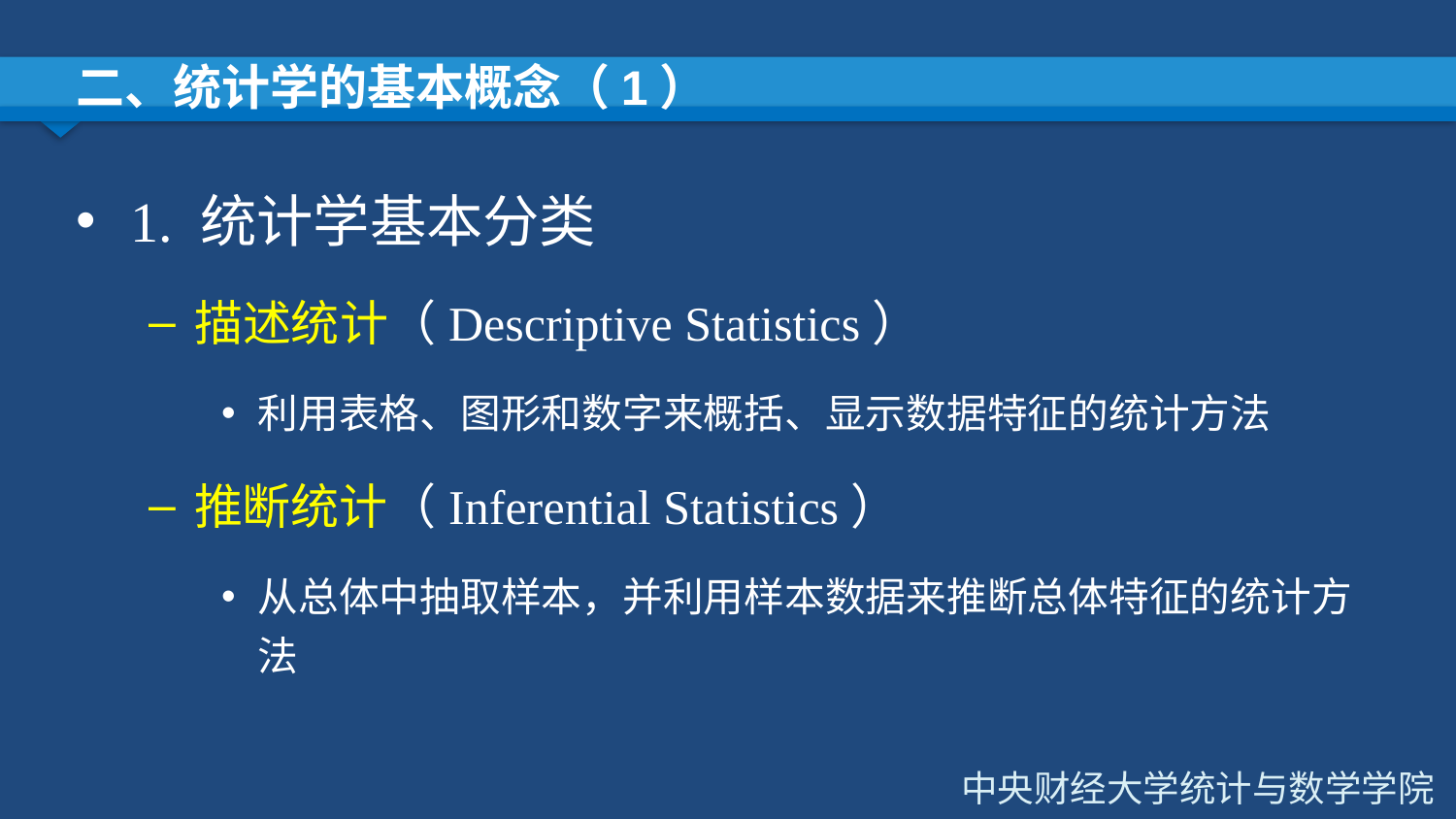

# 二、统计学的基本概念（1）
1. 统计学基本分类
描述统计（Descriptive Statistics）
利用表格、图形和数字来概括、显示数据特征的统计方法
推断统计（Inferential Statistics）
从总体中抽取样本，并利用样本数据来推断总体特征的统计方法